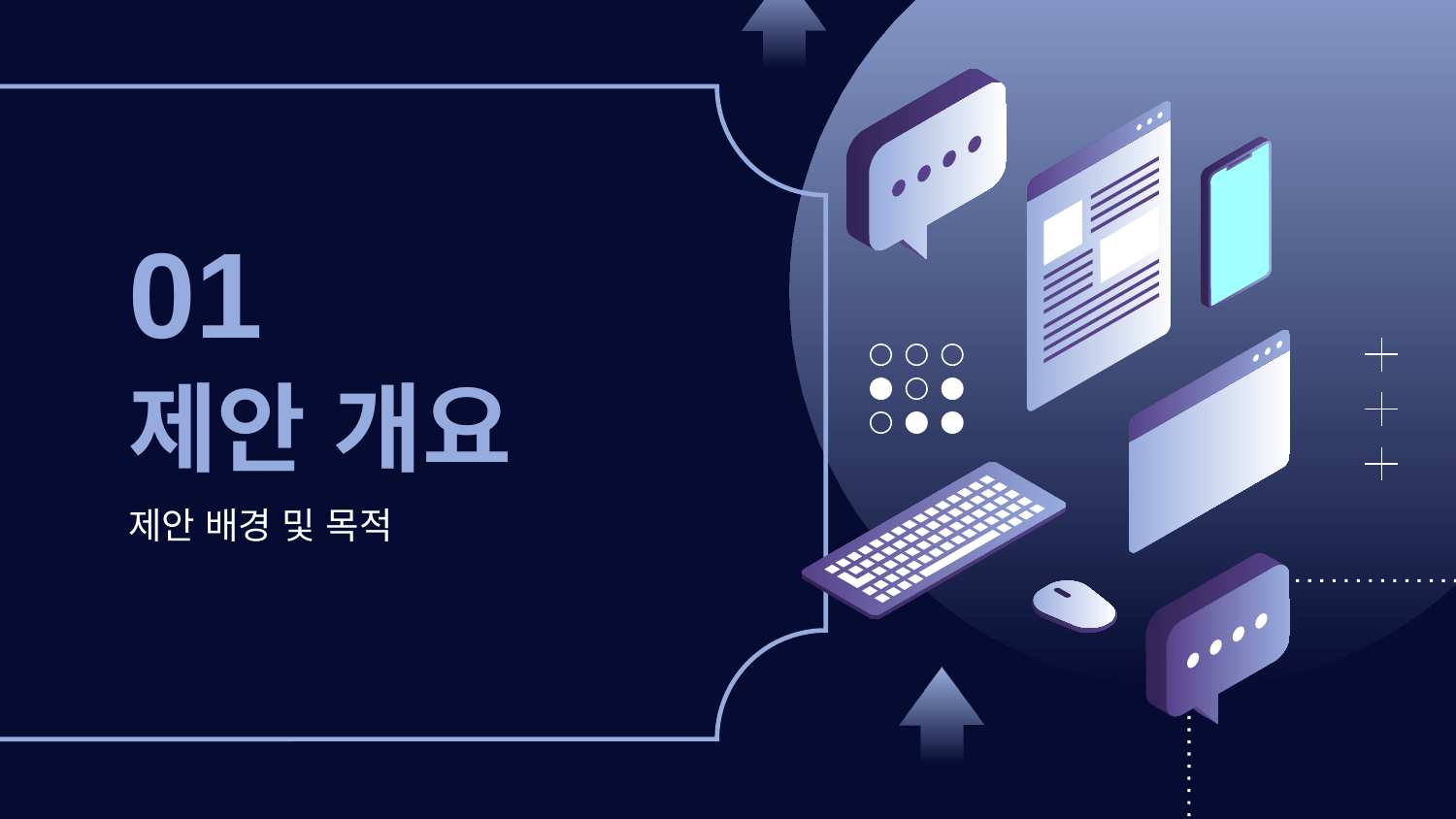

01

# 제안 개요

제안 배경 및 목적